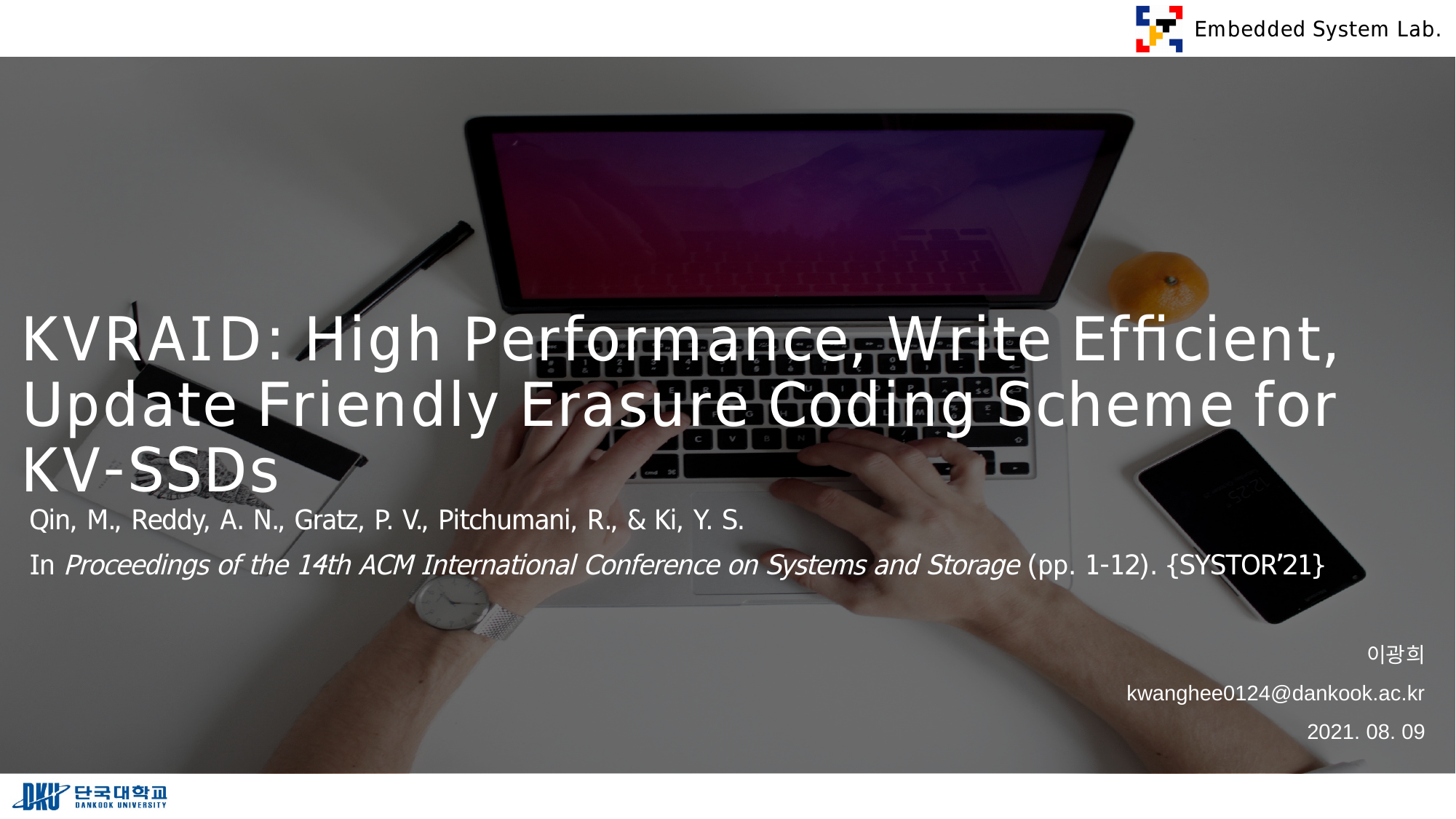

# KVRAID: High Performance, Write Efficient, Update Friendly Erasure Coding Scheme for KV-SSDs
Qin, M., Reddy, A. N., Gratz, P. V., Pitchumani, R., & Ki, Y. S.
In Proceedings of the 14th ACM International Conference on Systems and Storage (pp. 1-12). {SYSTOR’21}
이광희
kwanghee0124@dankook.ac.kr
2021. 08. 09